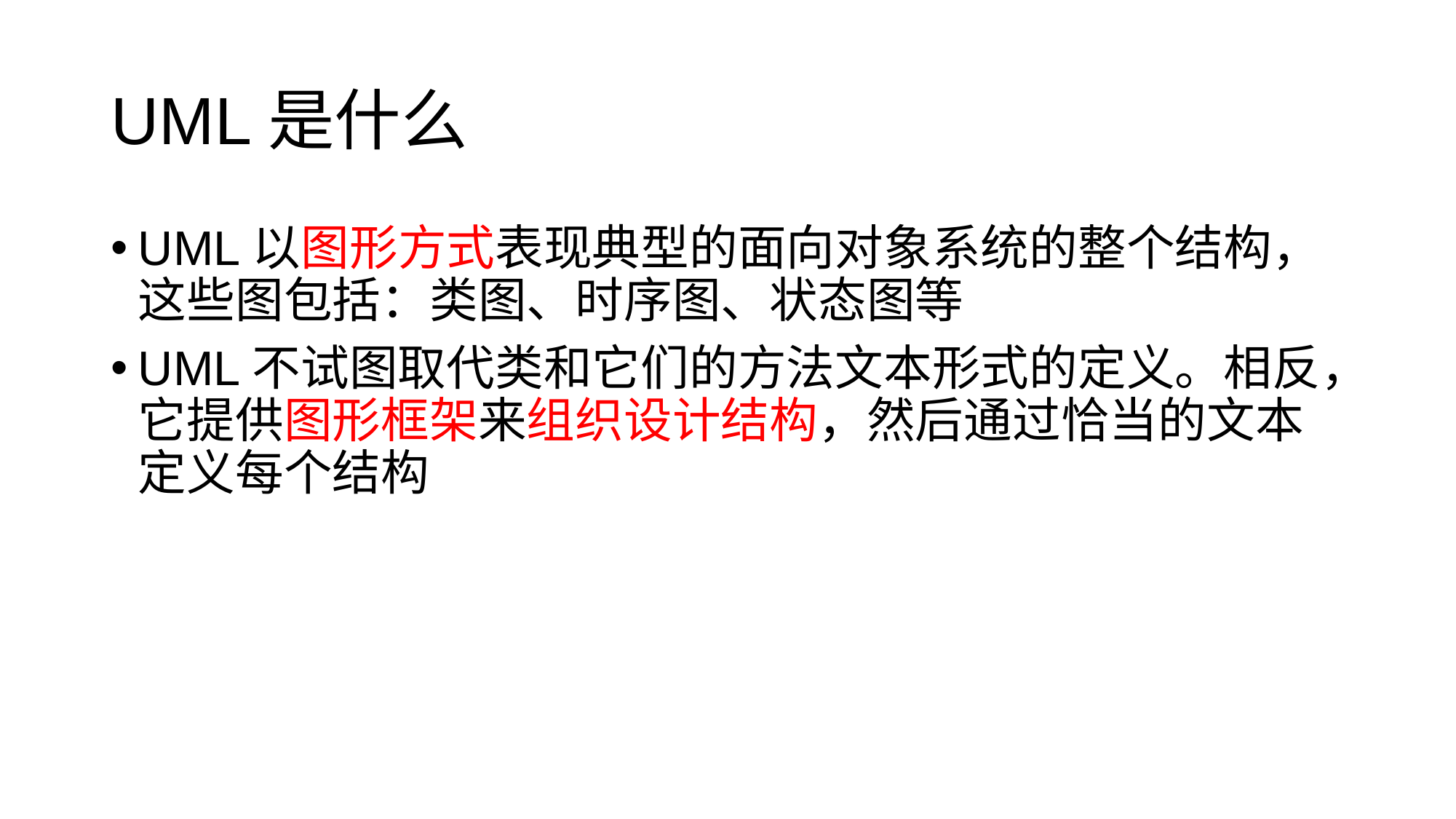

# UML是什么
UML以图形方式表现典型的面向对象系统的整个结构，这些图包括：类图、时序图、状态图等
UML不试图取代类和它们的方法文本形式的定义。相反，它提供图形框架来组织设计结构，然后通过恰当的文本定义每个结构